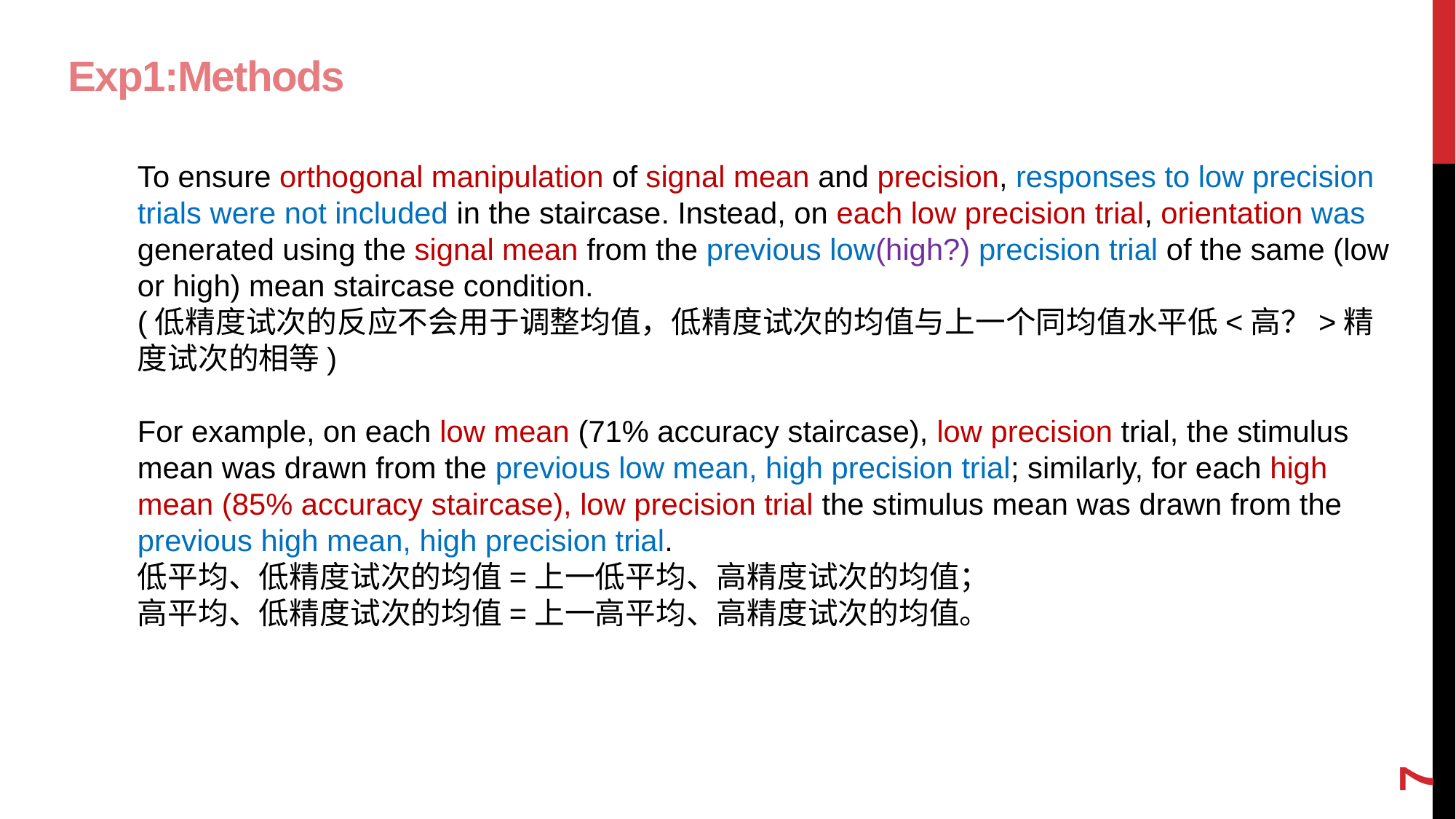

# Exp1:Methods
To ensure orthogonal manipulation of signal mean and precision, responses to low precision trials were not included in the staircase. Instead, on each low precision trial, orientation was generated using the signal mean from the previous low(high?) precision trial of the same (low or high) mean staircase condition.
(低精度试次的反应不会用于调整均值，低精度试次的均值与上一个同均值水平低<高？>精度试次的相等)

For example, on each low mean (71% accuracy staircase), low precision trial, the stimulus mean was drawn from the previous low mean, high precision trial; similarly, for each high mean (85% accuracy staircase), low precision trial the stimulus mean was drawn from the previous high mean, high precision trial.
低平均、低精度试次的均值=上一低平均、高精度试次的均值；
高平均、低精度试次的均值=上一高平均、高精度试次的均值。

7